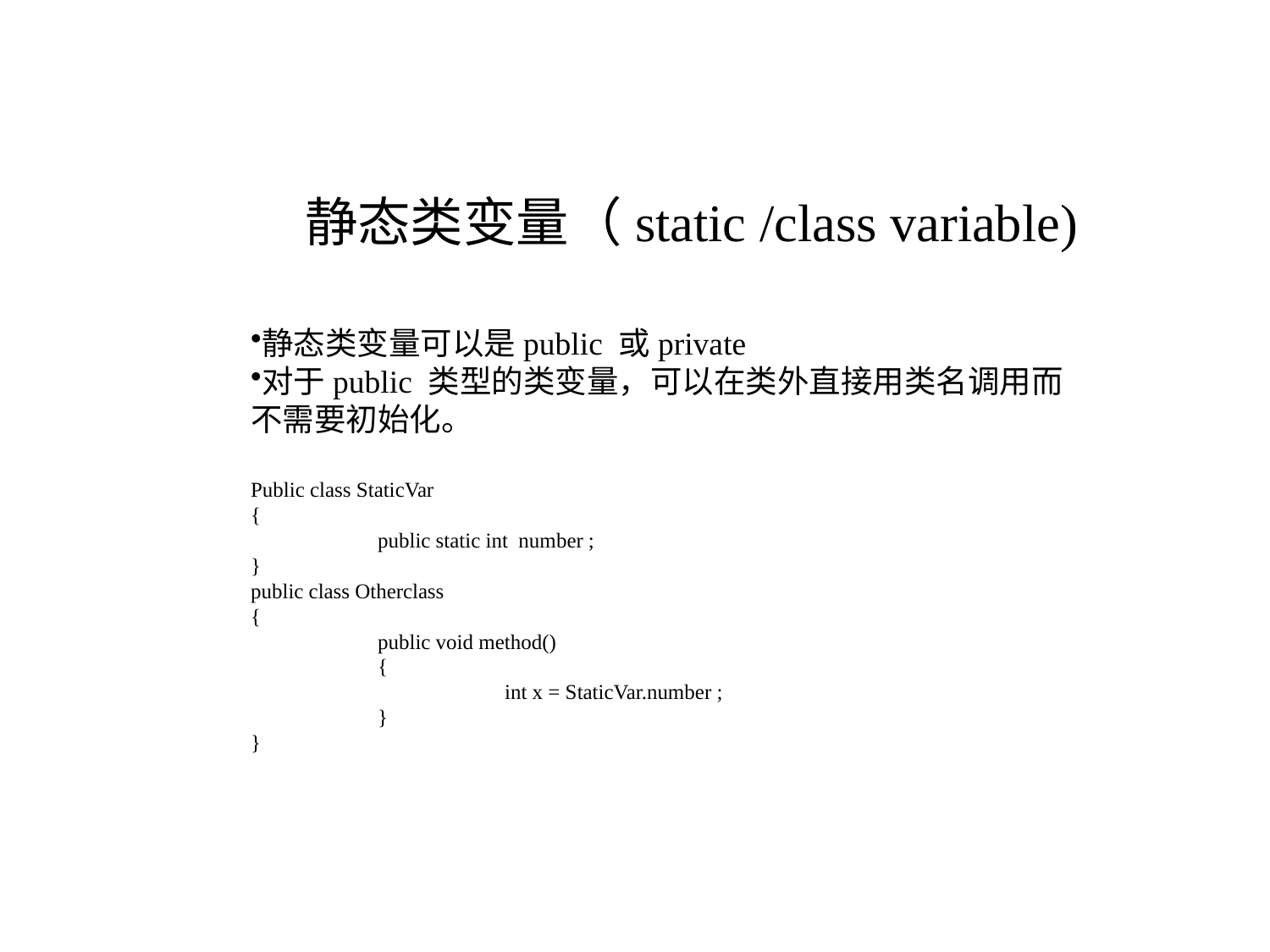

静态类变量（static /class variable)
静态类变量可以是public 或private
对于public 类型的类变量，可以在类外直接用类名调用而不需要初始化。

Public class StaticVar
{
	public static int  number ;
}
public class Otherclass
{
	public void method()
	{
		int x = StaticVar.number ;
	}
}